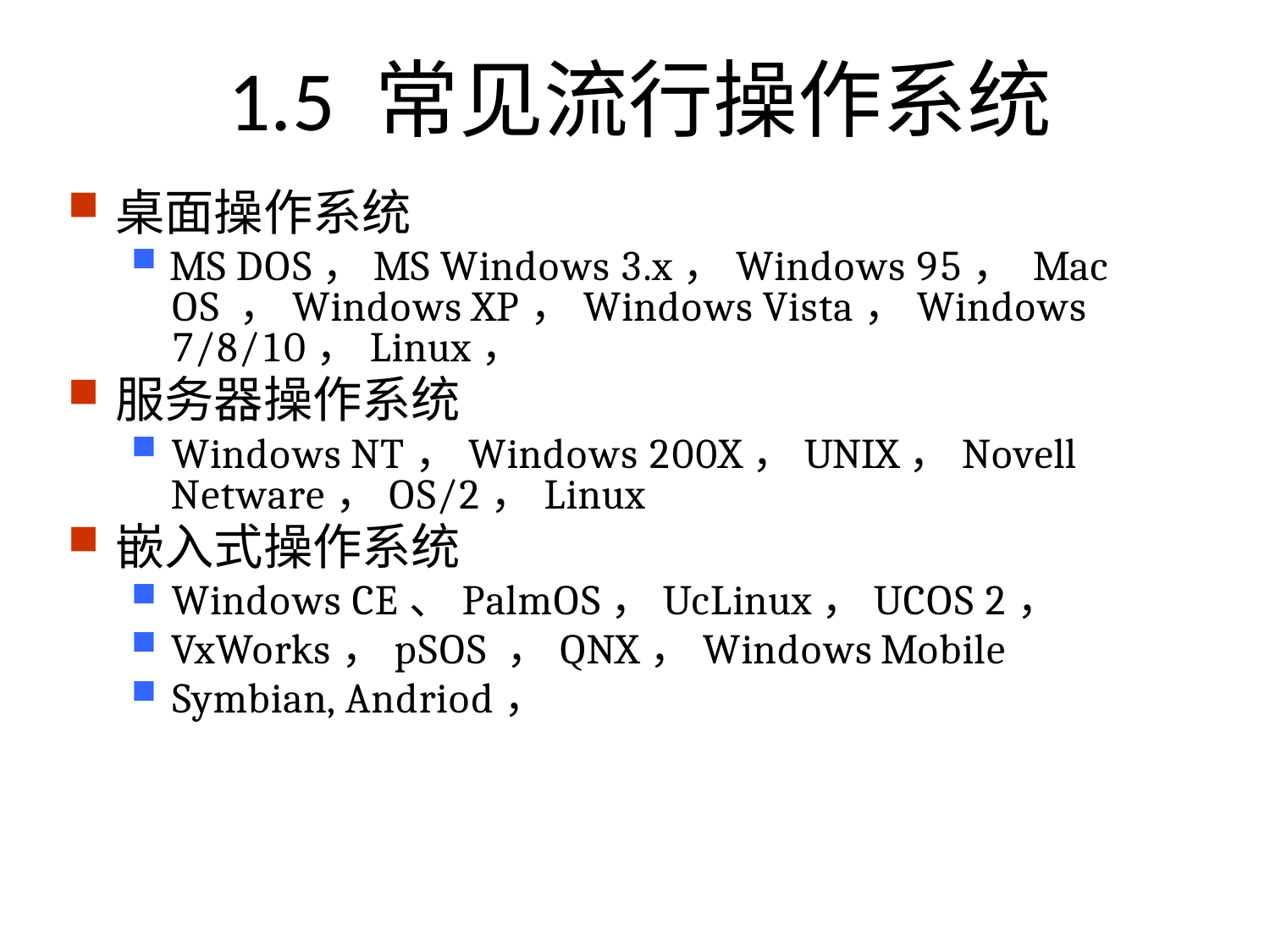

# 1.5 常见流行操作系统
桌面操作系统
MS DOS，MS Windows 3.x，Windows 95， Mac OS ，Windows XP，Windows Vista，Windows 7/8/10，Linux，
服务器操作系统
Windows NT，Windows 200X，UNIX，Novell Netware，OS/2，Linux
嵌入式操作系统
Windows CE、PalmOS，UcLinux，UCOS 2，
VxWorks，pSOS ，QNX，Windows Mobile
Symbian, Andriod，